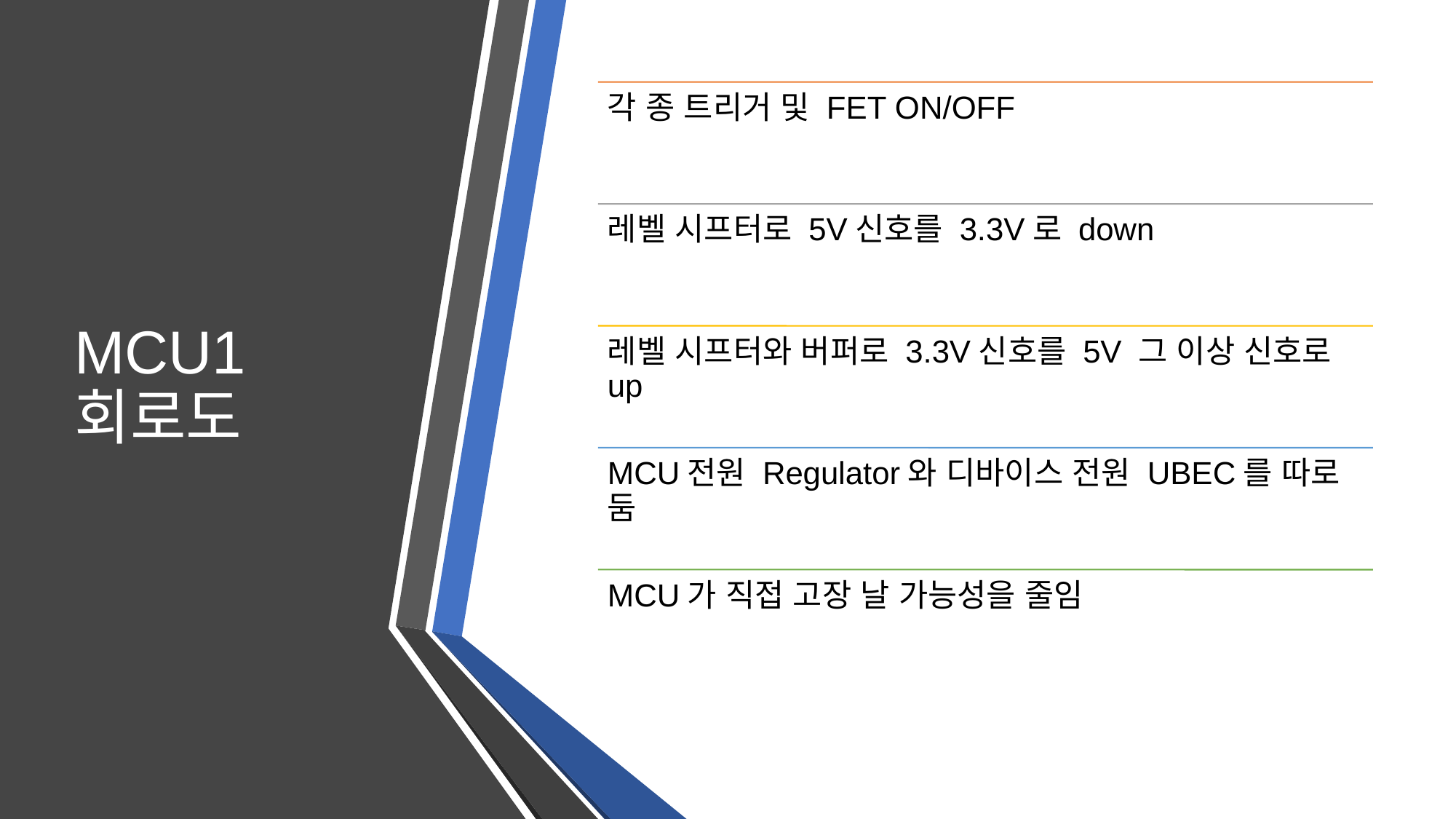

# MCU1 회로도
각 종 트리거 및 FET ON/OFF
레벨 시프터로 5V신호를 3.3V로 down
레벨 시프터와 버퍼로 3.3V신호를 5V 그 이상 신호로 up
MCU전원 Regulator와 디바이스 전원 UBEC를 따로 둠
MCU가 직접 고장 날 가능성을 줄임